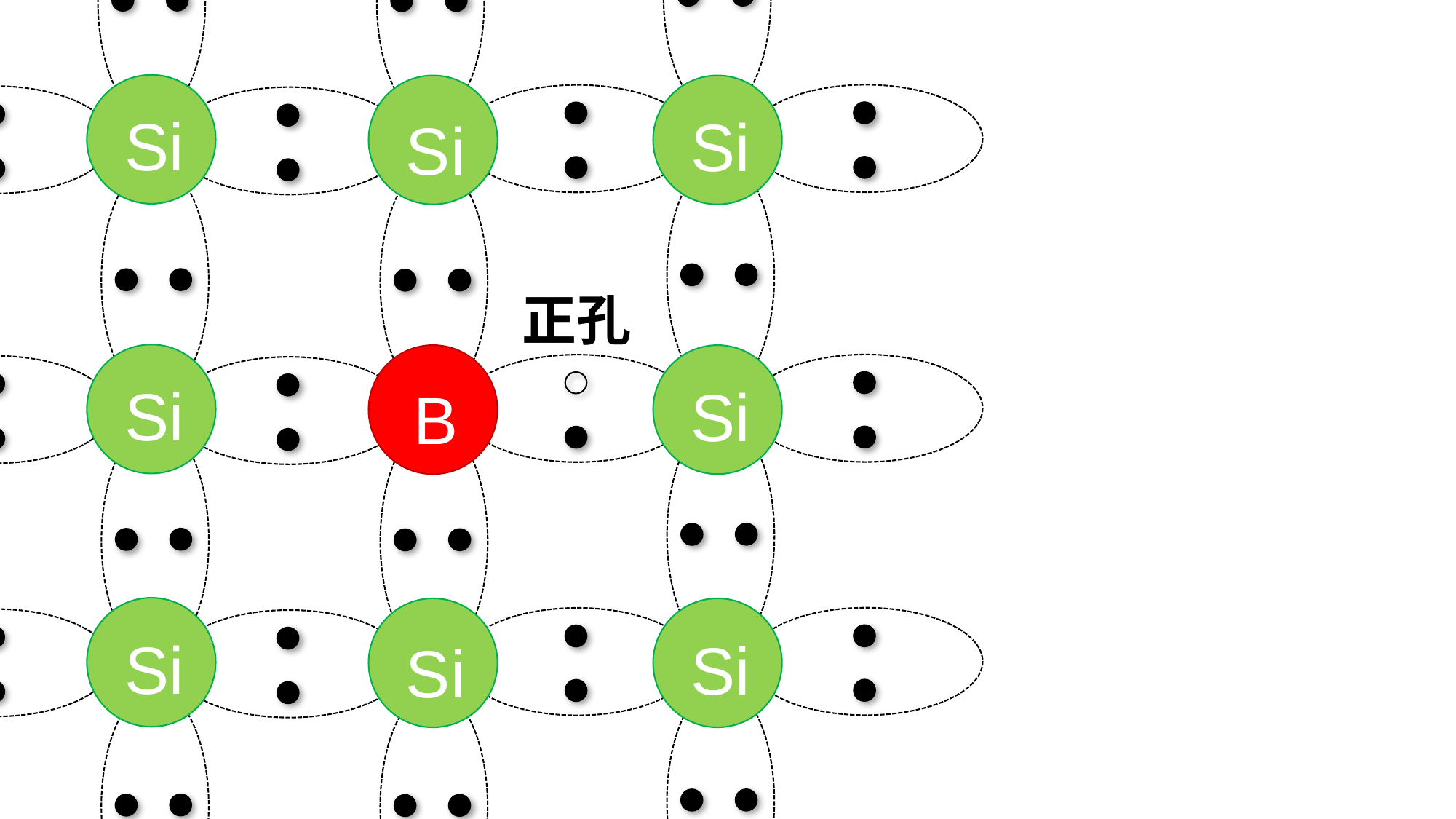

Si
Si
Si

正孔

Si
Si
B

Si
Si
Si